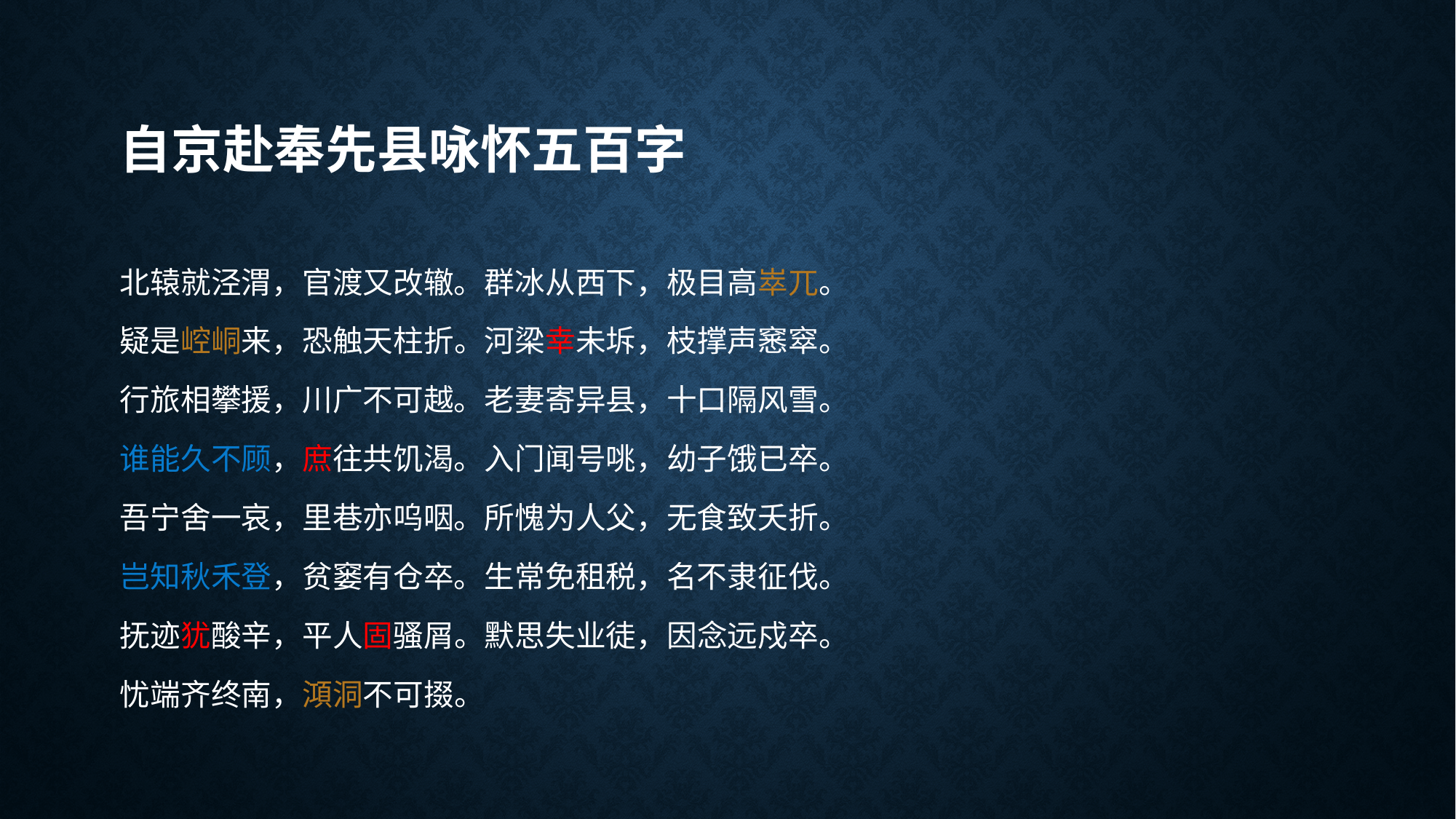

# 自京赴奉先县咏怀五百字
北辕就泾渭，官渡又改辙。群冰从西下，极目高崒兀。
疑是崆峒来，恐触天柱折。河梁幸未坼，枝撑声窸窣。
行旅相攀援，川广不可越。老妻寄异县，十口隔风雪。
谁能久不顾，庶往共饥渴。入门闻号咷，幼子饿已卒。
吾宁舍一哀，里巷亦呜咽。所愧为人父，无食致夭折。
岂知秋禾登，贫窭有仓卒。生常免租税，名不隶征伐。
抚迹犹酸辛，平人固骚屑。默思失业徒，因念远戍卒。
忧端齐终南，澒洞不可掇。